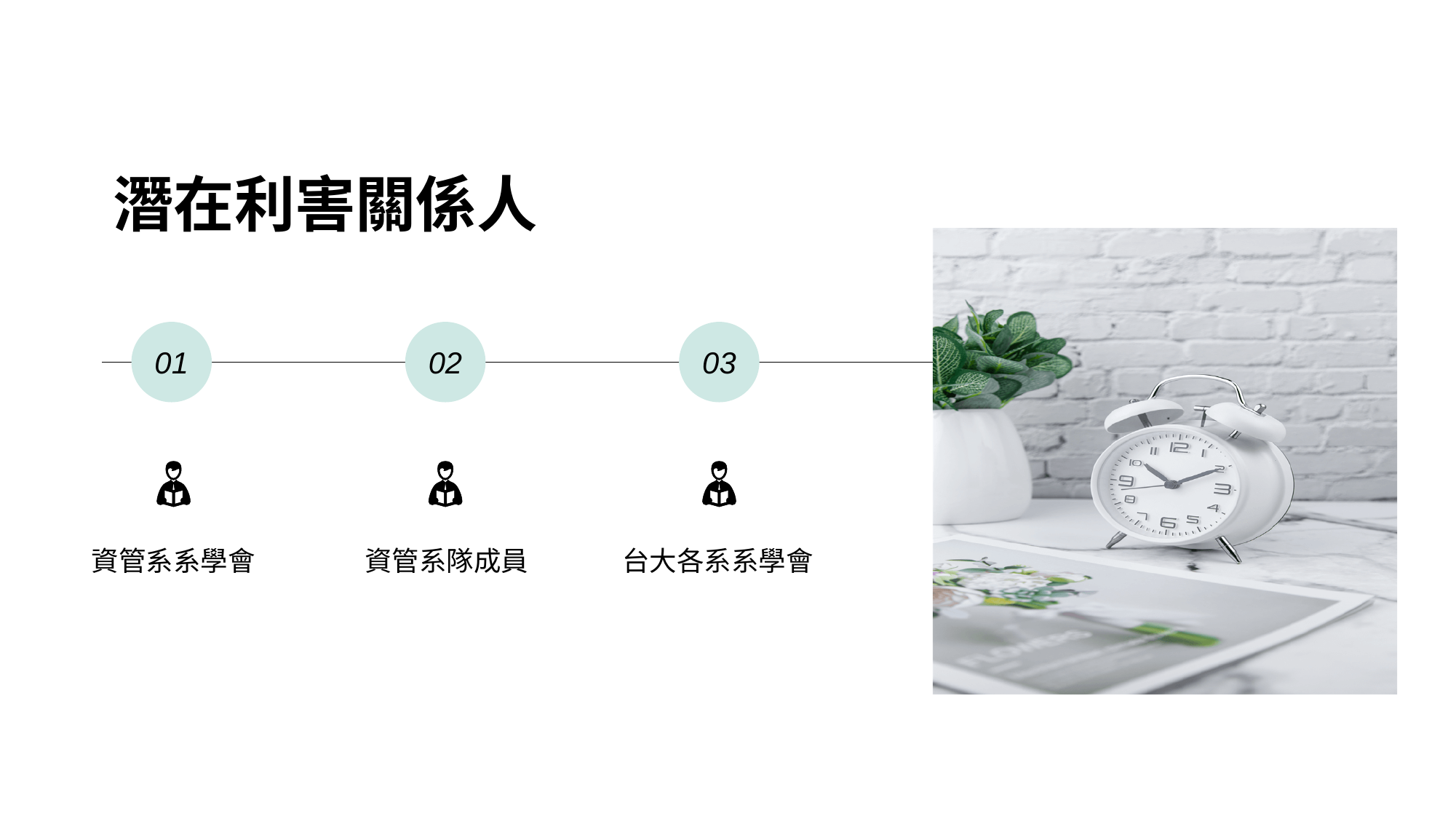

潛在利害關係人

01
02
03

資管系系學會
資管系隊成員

台大各系系學會